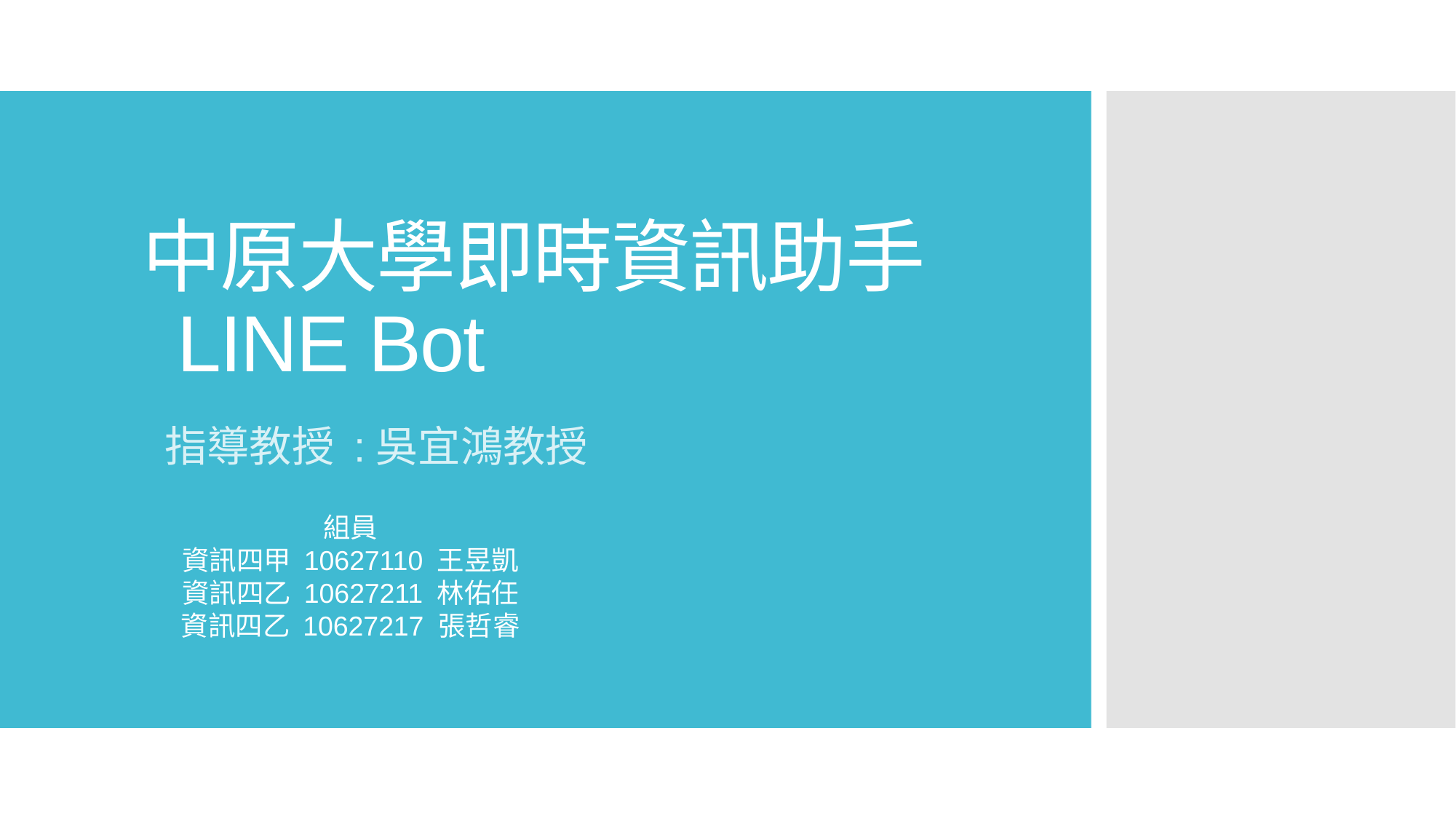

# 中原大學即時資訊助手 LINE Bot
指導教授 :吳宜鴻教授
組員
資訊四甲 10627110 王昱凱
資訊四乙 10627211 林佑任
資訊四乙 10627217 張哲睿